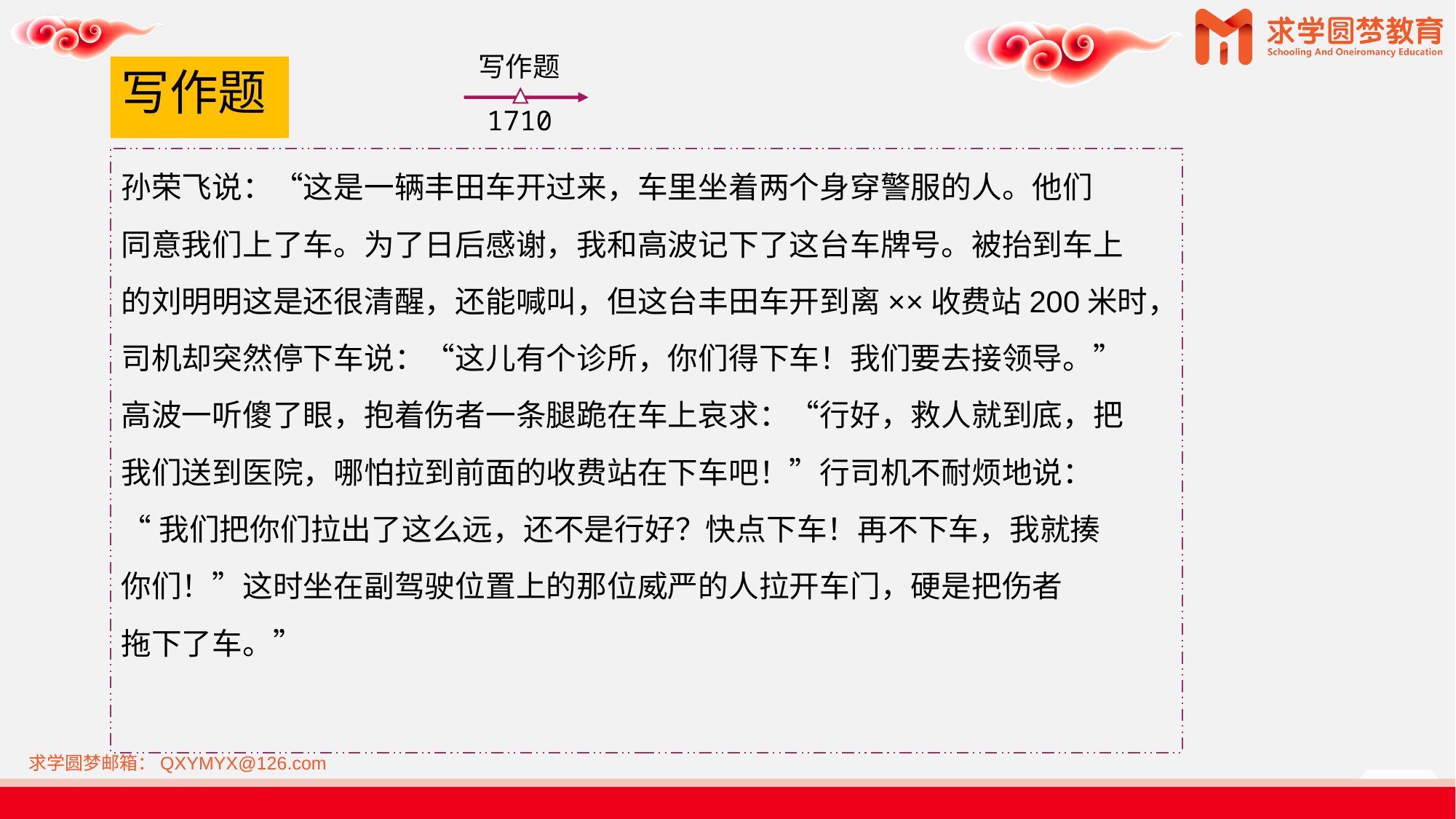

写作题

1710
# 写作题
孙荣飞说：“这是一辆丰田车开过来，车里坐着两个身穿警服的人。他们
同意我们上了车。为了日后感谢，我和高波记下了这台车牌号。被抬到车上
的刘明明这是还很清醒，还能喊叫，但这台丰田车开到离××收费站200米时，
司机却突然停下车说：“这儿有个诊所，你们得下车！我们要去接领导。”
高波一听傻了眼，抱着伤者一条腿跪在车上哀求：“行好，救人就到底，把
我们送到医院，哪怕拉到前面的收费站在下车吧！”行司机不耐烦地说：
“我们把你们拉出了这么远，还不是行好？快点下车！再不下车，我就揍
你们！”这时坐在副驾驶位置上的那位威严的人拉开车门，硬是把伤者
拖下了车。”